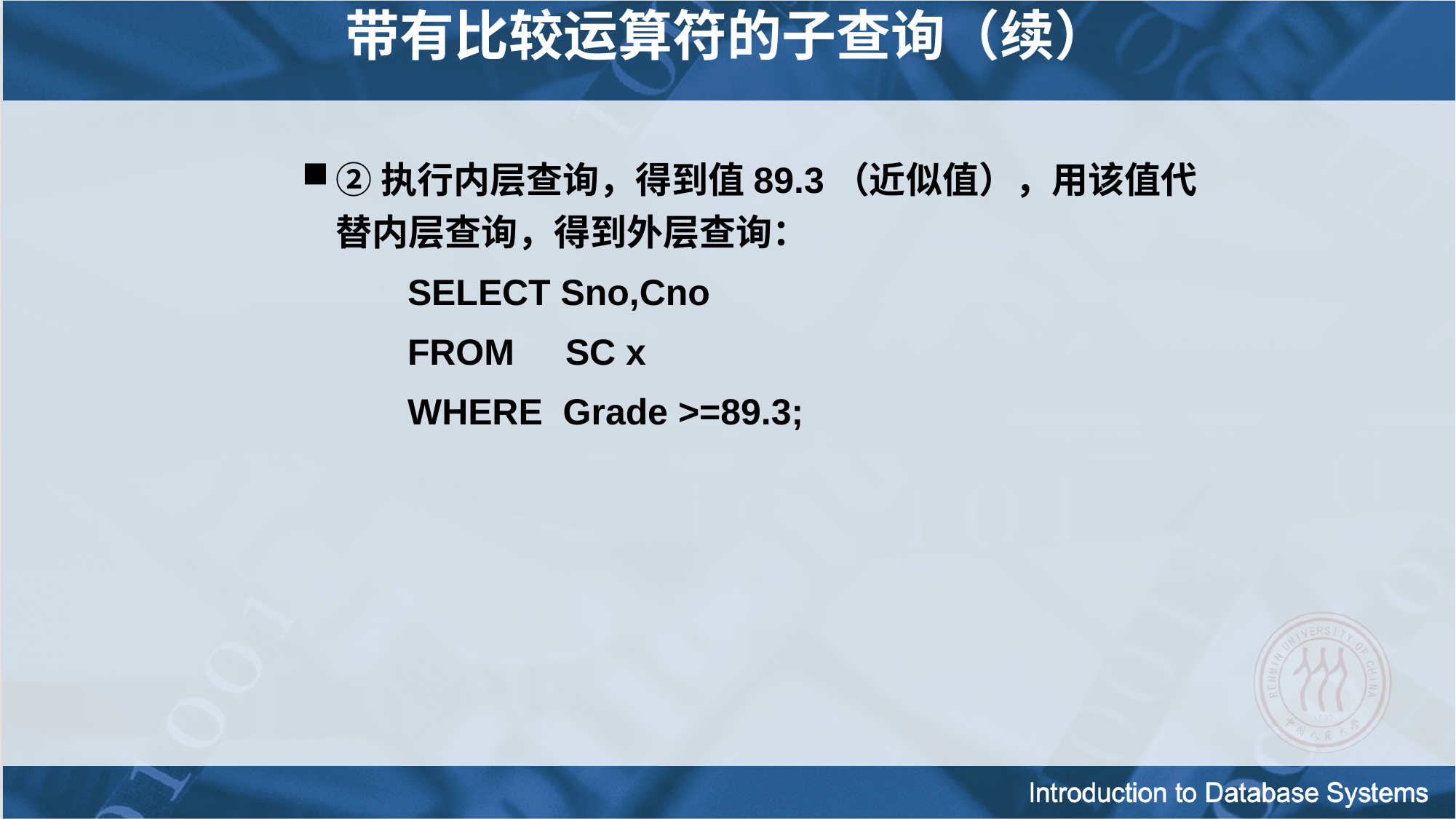

带有比较运算符的子查询（续）
②执行内层查询，得到值89.3（近似值），用该值代替内层查询，得到外层查询：
      	 SELECT Sno,Cno
      	 FROM     SC x
     	 WHERE  Grade >=89.3;